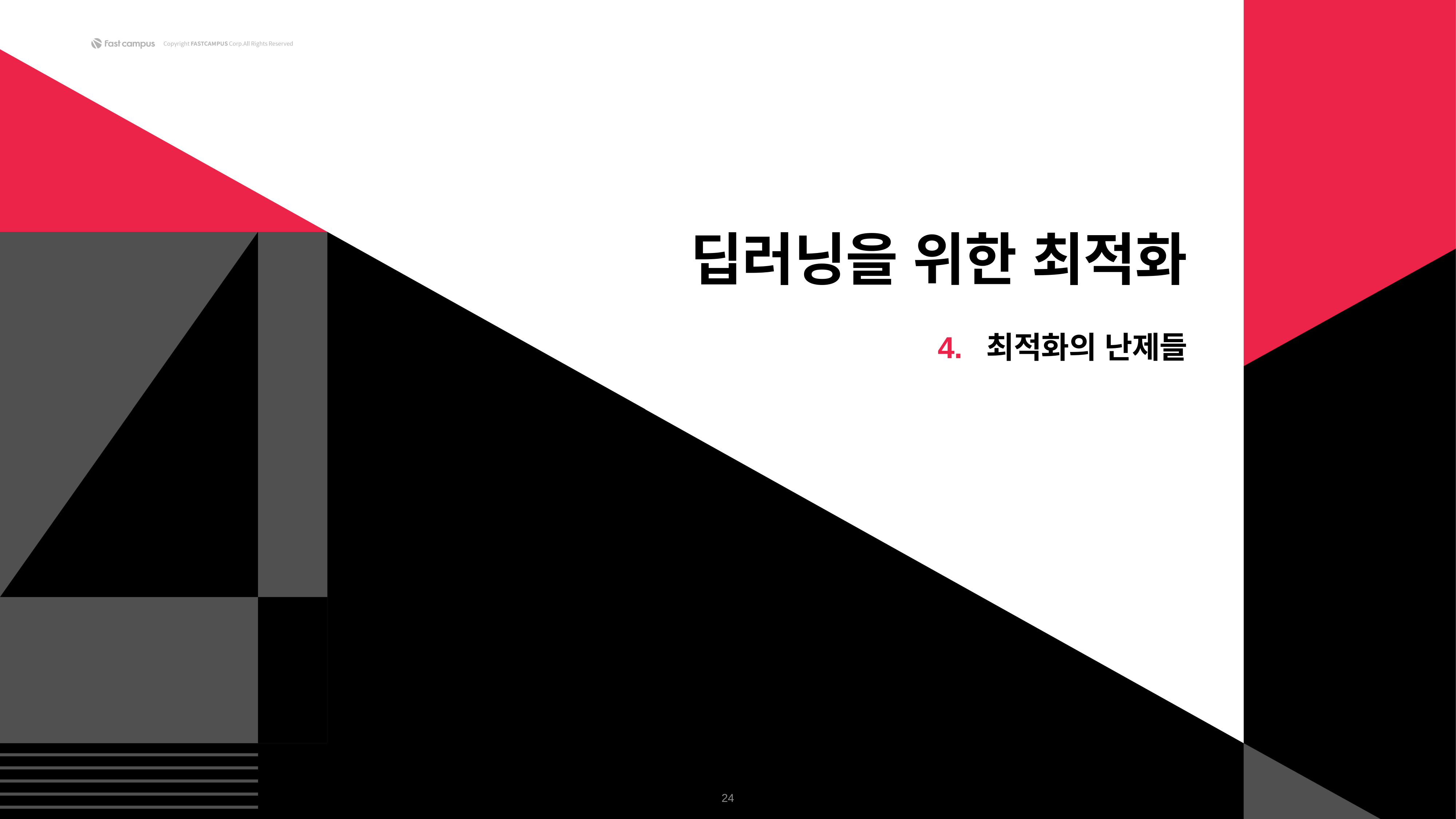

딥러닝을 위한 최적화

4.  최적화의 난제들
24